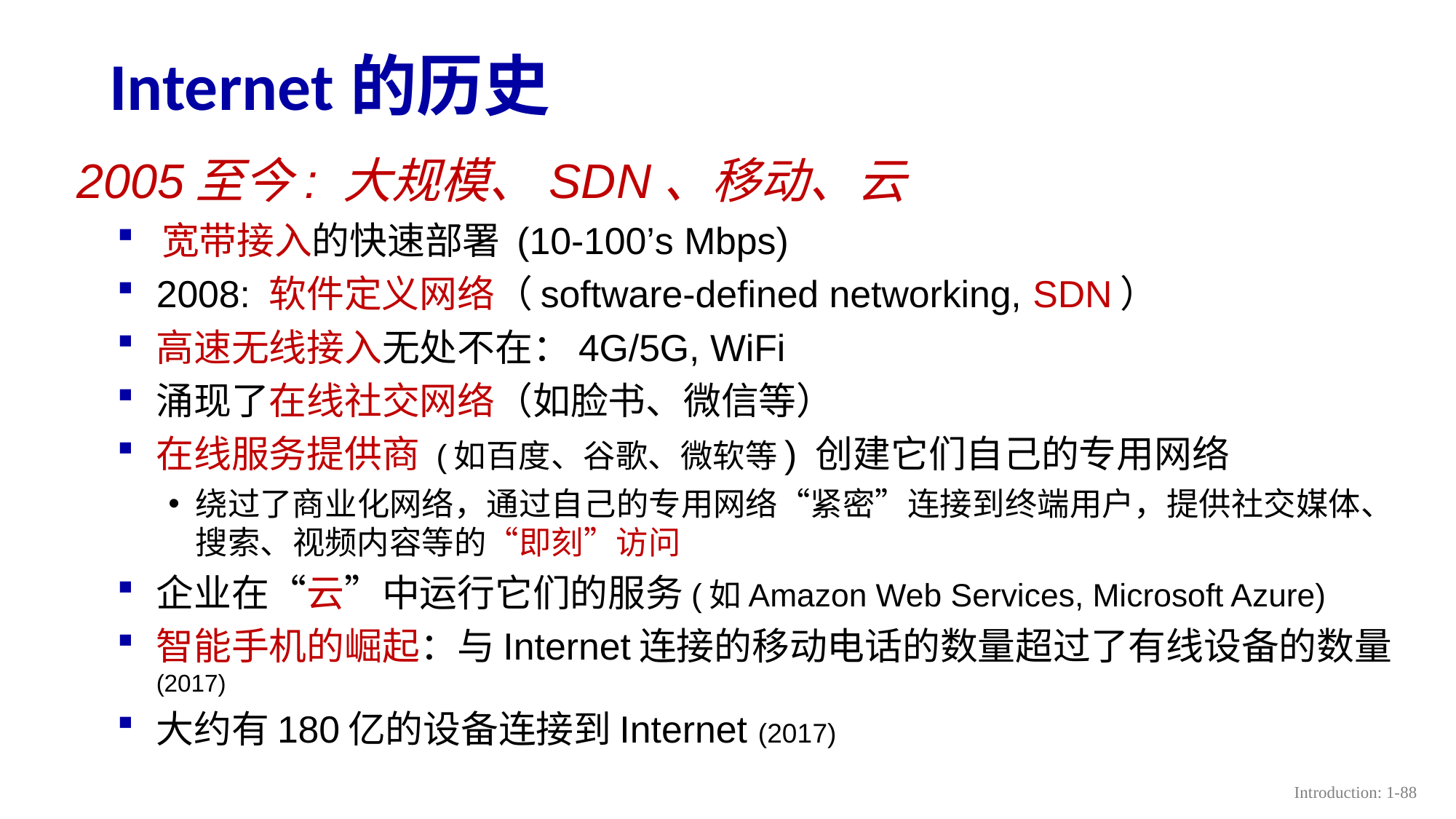

# Internet的历史
2005至今: 大规模、SDN、移动、云
宽带接入的快速部署 (10-100’s Mbps)
2008: 软件定义网络（software-defined networking, SDN）
高速无线接入无处不在：4G/5G, WiFi
涌现了在线社交网络（如脸书、微信等）
在线服务提供商 (如百度、谷歌、微软等) 创建它们自己的专用网络
绕过了商业化网络，通过自己的专用网络“紧密”连接到终端用户，提供社交媒体、搜索、视频内容等的“即刻”访问
企业在“云”中运行它们的服务(如Amazon Web Services, Microsoft Azure)
智能手机的崛起：与Internet连接的移动电话的数量超过了有线设备的数量 (2017)
大约有180亿的设备连接到Internet (2017)

Introduction: 1-88